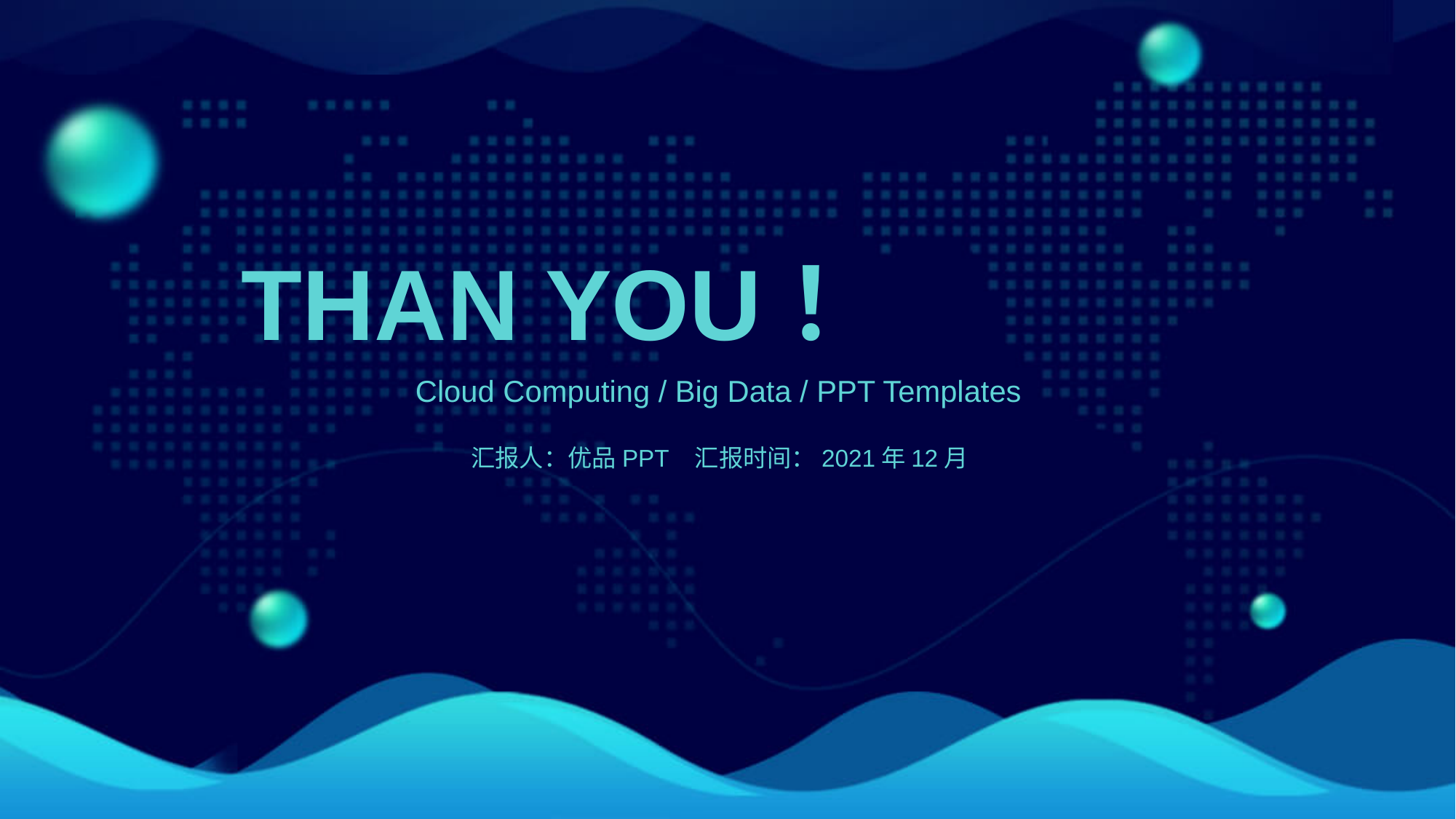

THAN YOU！
Cloud Computing / Big Data / PPT Templates
汇报人：优品PPT   汇报时间：2021年12月